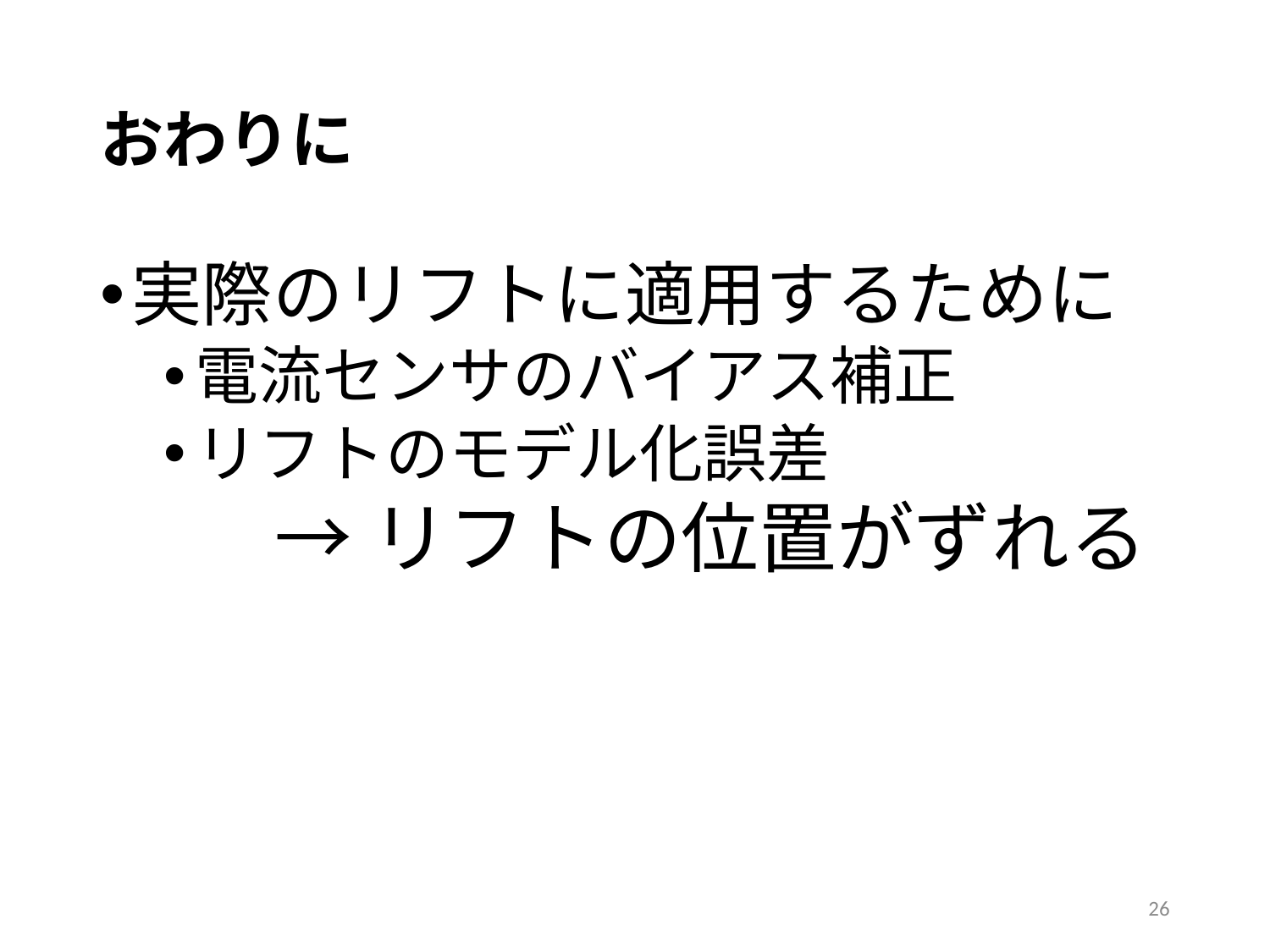

# おわりに
実際のリフトに適用するために
電流センサのバイアス補正
リフトのモデル化誤差
	→リフトの位置がずれる
26